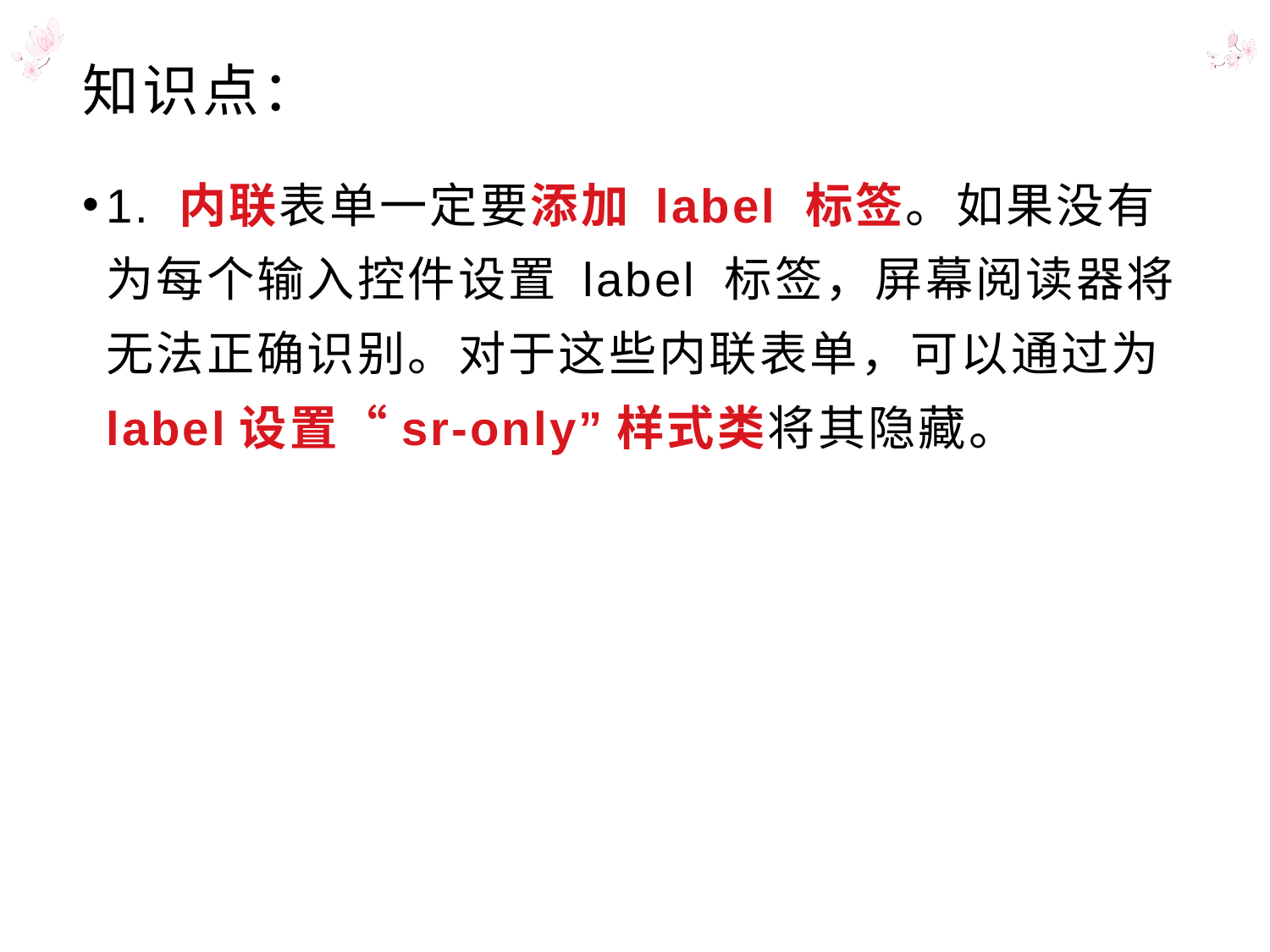

# 知识点：
1. 内联表单一定要添加 label 标签。如果没有为每个输入控件设置 label 标签，屏幕阅读器将无法正确识别。对于这些内联表单，可以通过为label设置“sr-only”样式类将其隐藏。